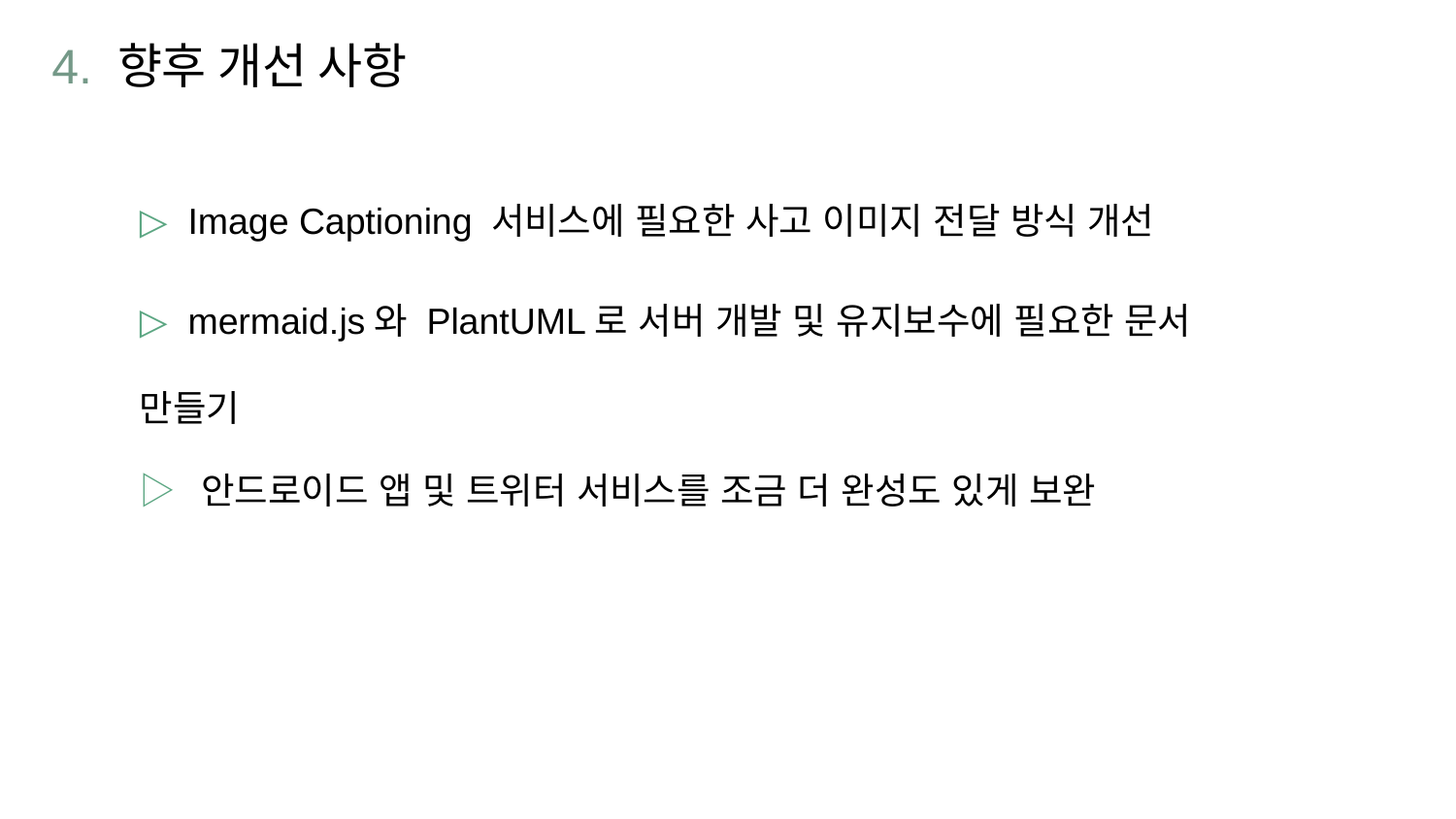

4. 향후 개선 사항
▷  Image Captioning 서비스에 필요한 사고 이미지 전달 방식 개선
▷  mermaid.js와 PlantUML로 서버 개발 및 유지보수에 필요한 문서 만들기
▷  안드로이드 앱 및 트위터 서비스를 조금 더 완성도 있게 보완